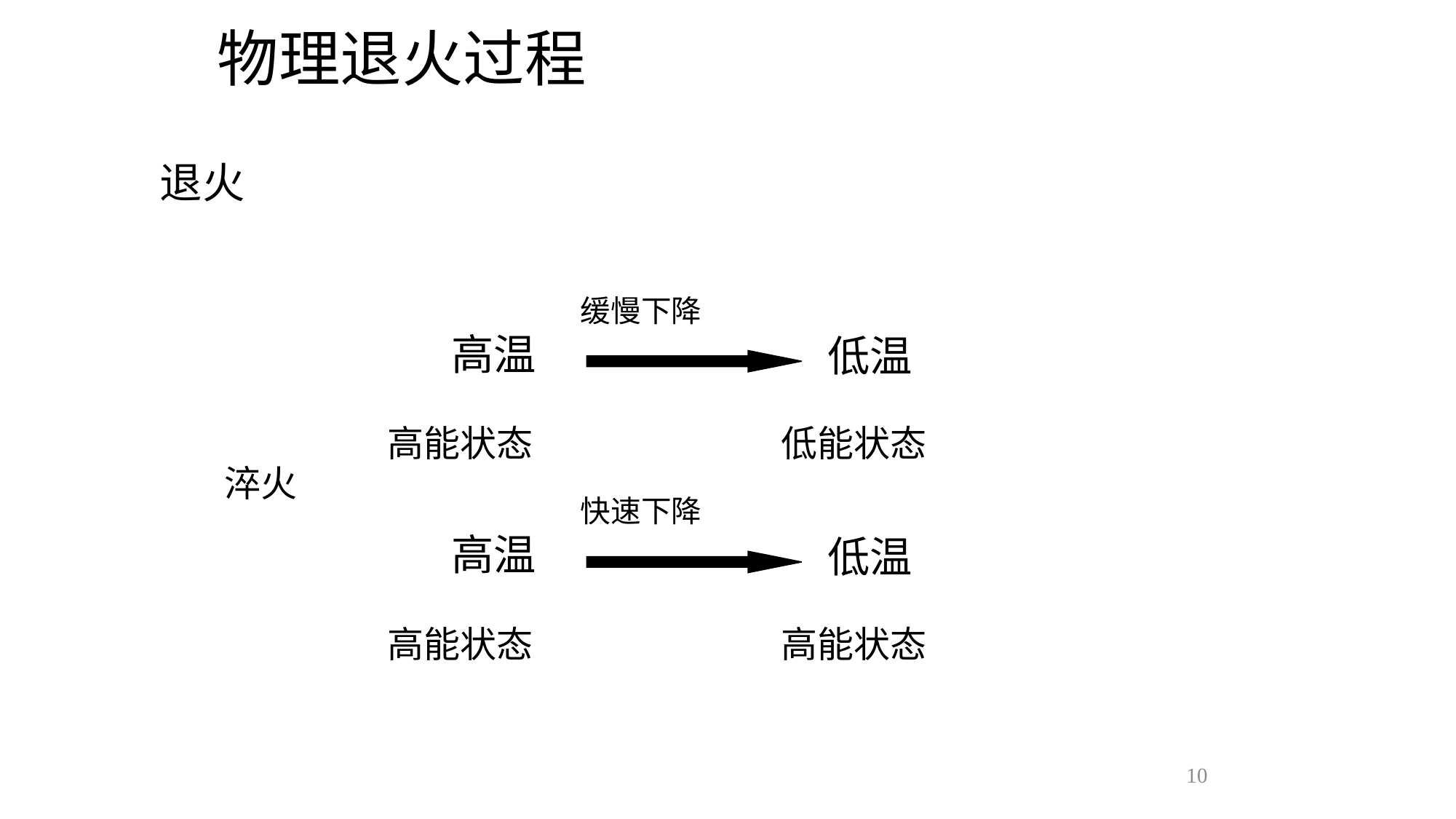

# 物理退火过程
退火

 淬火   淬火
缓慢下降
高温
低温

高能状态
低能状态
快速下降
高温
低温

高能状态
高能状态
10